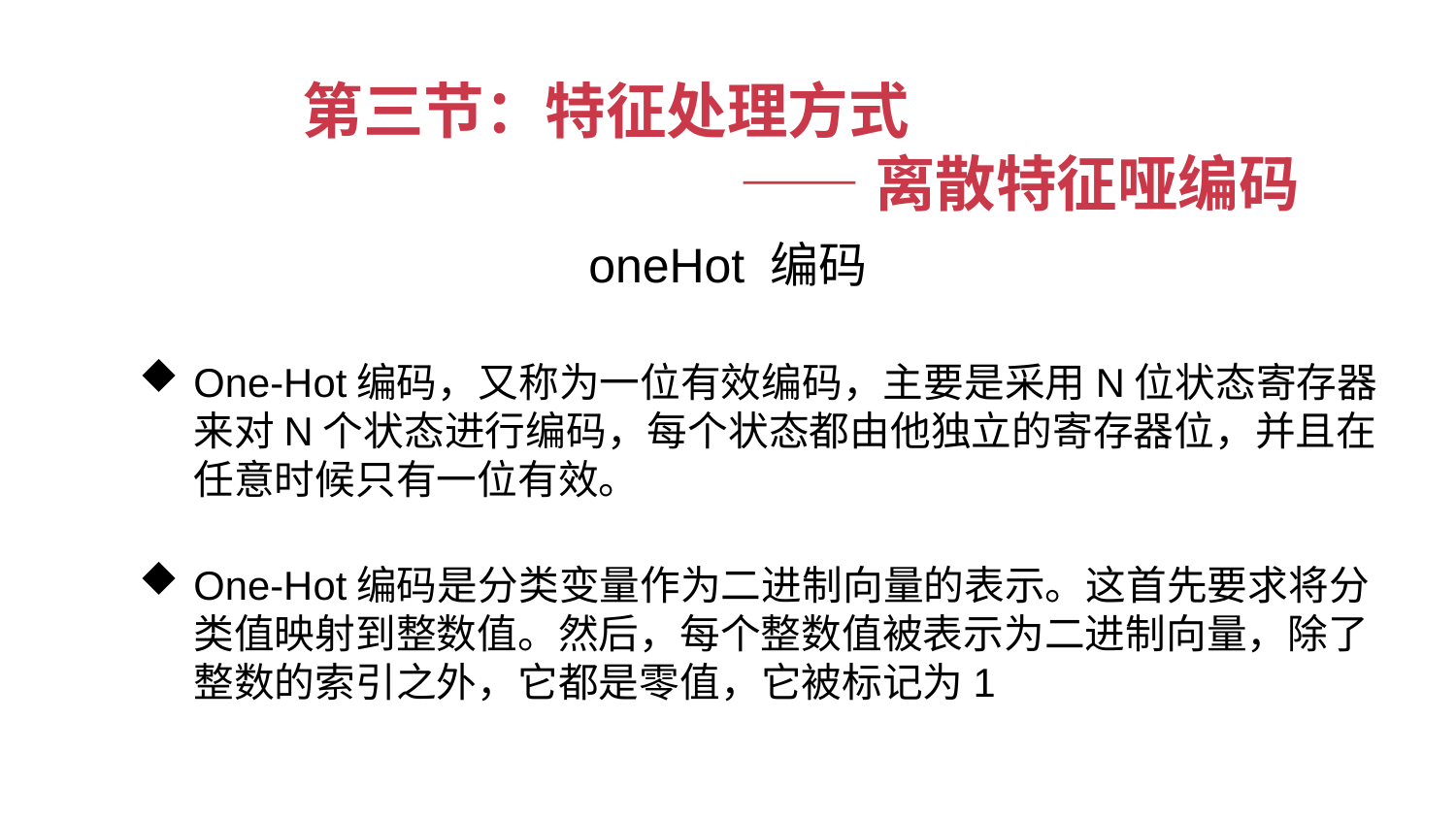

第三节：特征处理方式
——离散特征哑编码
oneHot 编码
One-Hot编码，又称为一位有效编码，主要是采用N位状态寄存器来对N个状态进行编码，每个状态都由他独立的寄存器位，并且在任意时候只有一位有效。
One-Hot编码是分类变量作为二进制向量的表示。这首先要求将分类值映射到整数值。然后，每个整数值被表示为二进制向量，除了整数的索引之外，它都是零值，它被标记为1